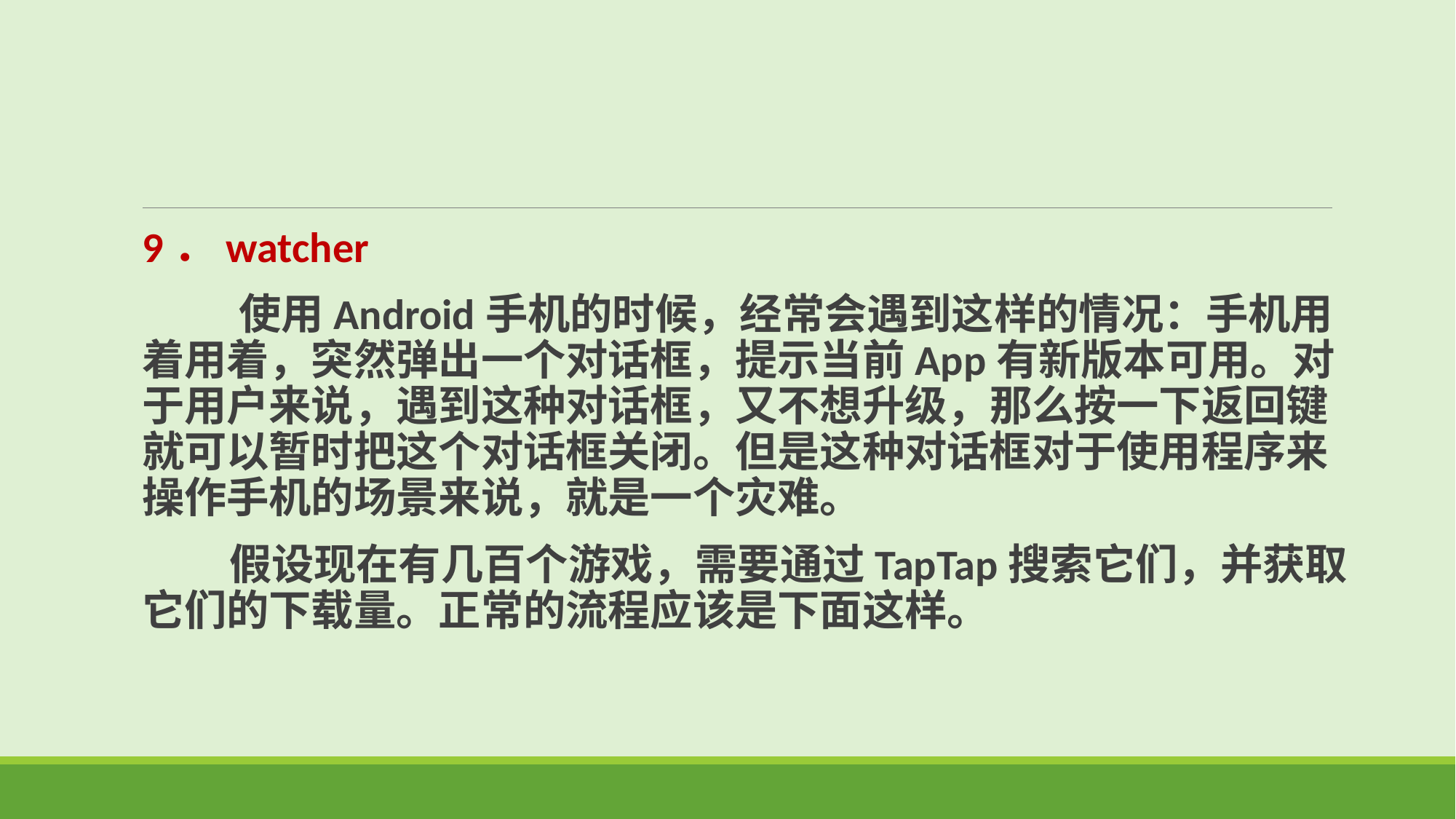

9．watcher
         使用Android手机的时候，经常会遇到这样的情况：手机用着用着，突然弹出一个对话框，提示当前App有新版本可用。对于用户来说，遇到这种对话框，又不想升级，那么按一下返回键就可以暂时把这个对话框关闭。但是这种对话框对于使用程序来操作手机的场景来说，就是一个灾难。
        假设现在有几百个游戏，需要通过TapTap搜索它们，并获取它们的下载量。正常的流程应该是下面这样。